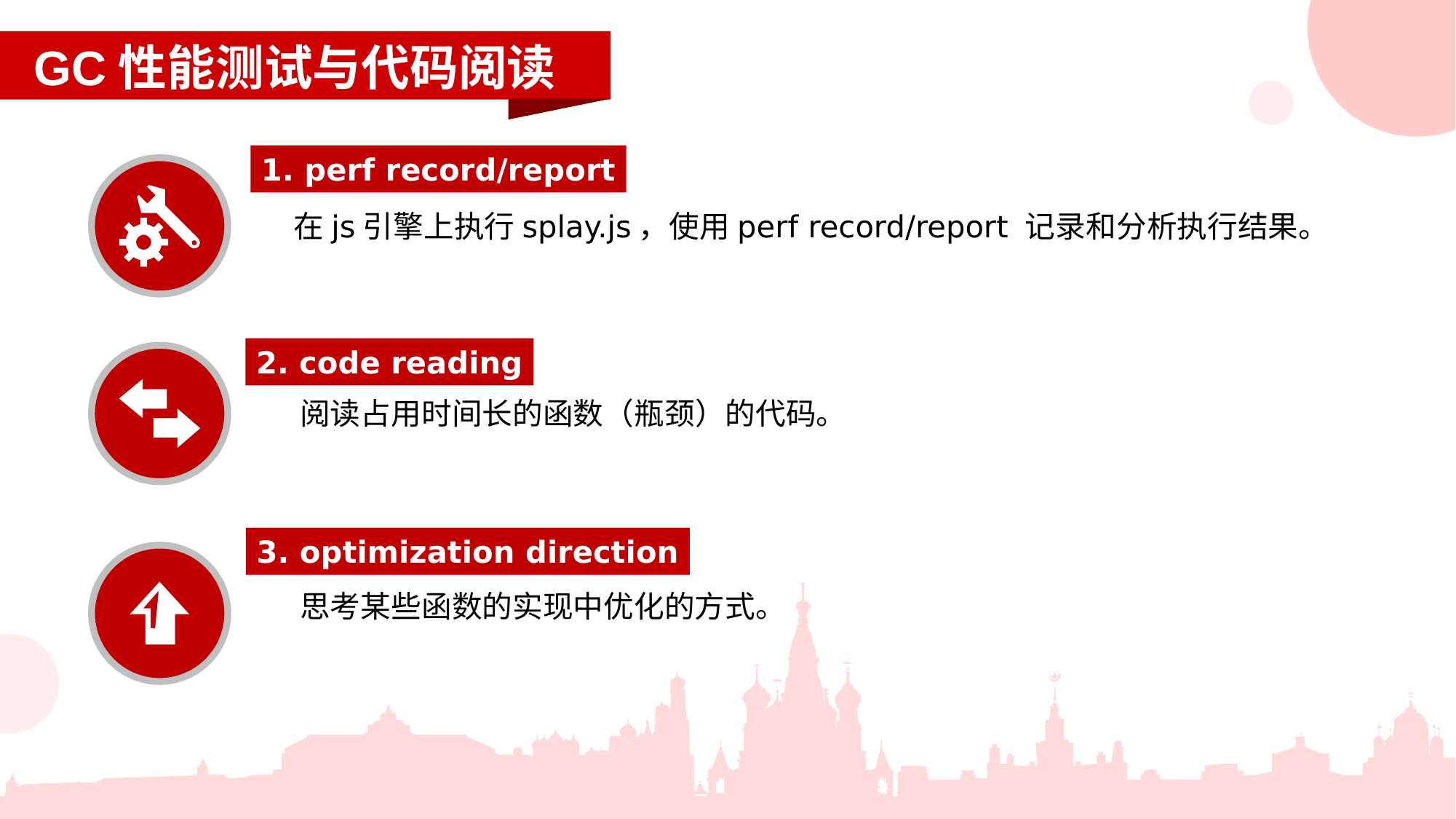

GC性能测试与代码阅读

1. perf record/report

     在js引擎上执行splay.js，使用perf record/report 记录和分析执行结果。
2. code reading

      阅读占用时间长的函数（瓶颈）的代码。
3. optimization direction

      思考某些函数的实现中优化的方式。